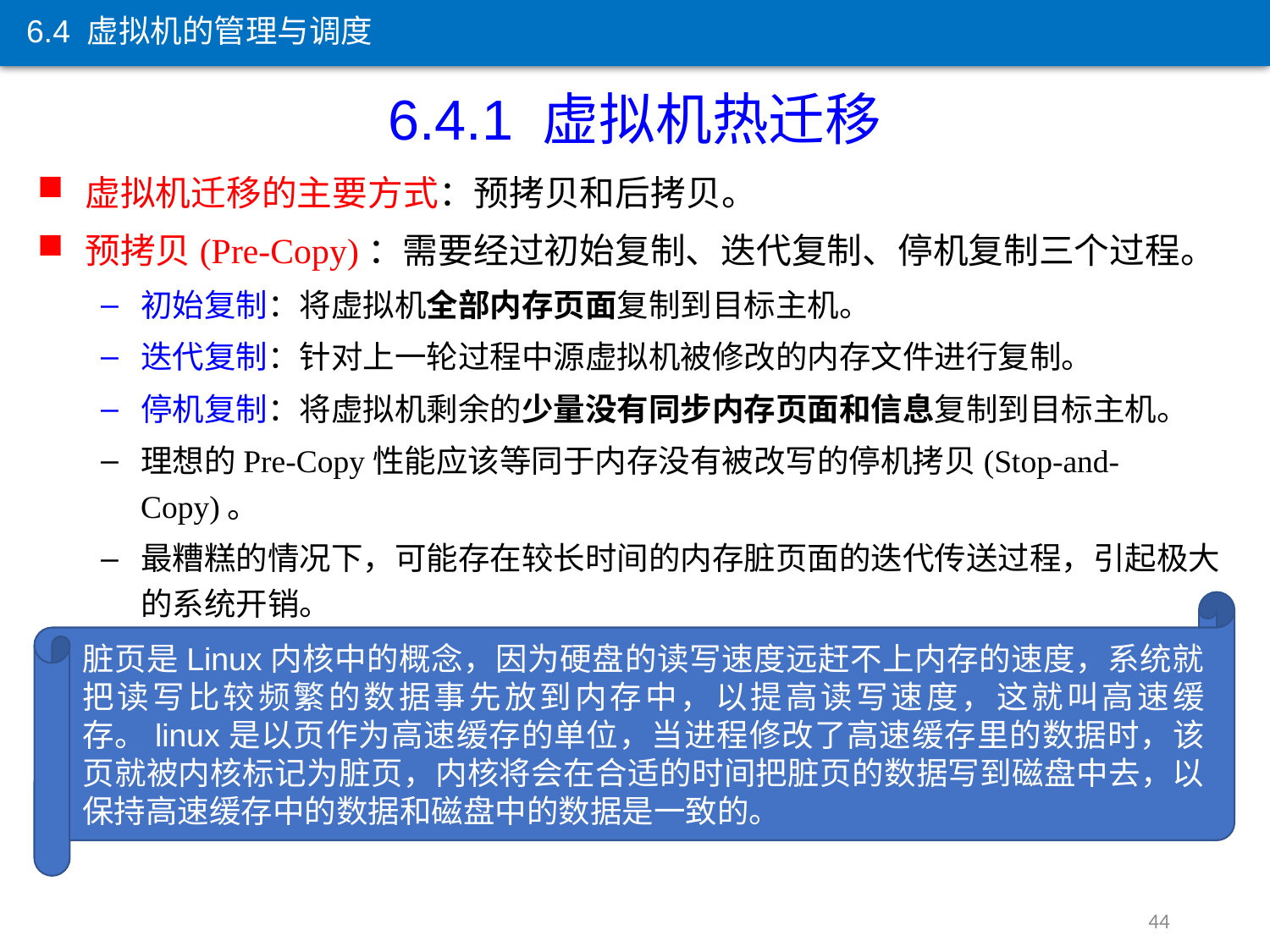

6.4 虚拟机的管理与调度
6.4.1 虚拟机热迁移
虚拟机迁移的主要方式：预拷贝和后拷贝。
预拷贝(Pre-Copy)：需要经过初始复制、迭代复制、停机复制三个过程。
初始复制：将虚拟机全部内存页面复制到目标主机。
迭代复制：针对上一轮过程中源虚拟机被修改的内存文件进行复制。
停机复制：将虚拟机剩余的少量没有同步内存页面和信息复制到目标主机。
理想的Pre-Copy性能应该等同于内存没有被改写的停机拷贝(Stop-and-Copy)。
最糟糕的情况下，可能存在较长时间的内存脏页面的迭代传送过程，引起极大的系统开销。
脏页是Linux内核中的概念，因为硬盘的读写速度远赶不上内存的速度，系统就把读写比较频繁的数据事先放到内存中，以提高读写速度，这就叫高速缓存。linux是以页作为高速缓存的单位，当进程修改了高速缓存里的数据时，该页就被内核标记为脏页，内核将会在合适的时间把脏页的数据写到磁盘中去，以保持高速缓存中的数据和磁盘中的数据是一致的。
44